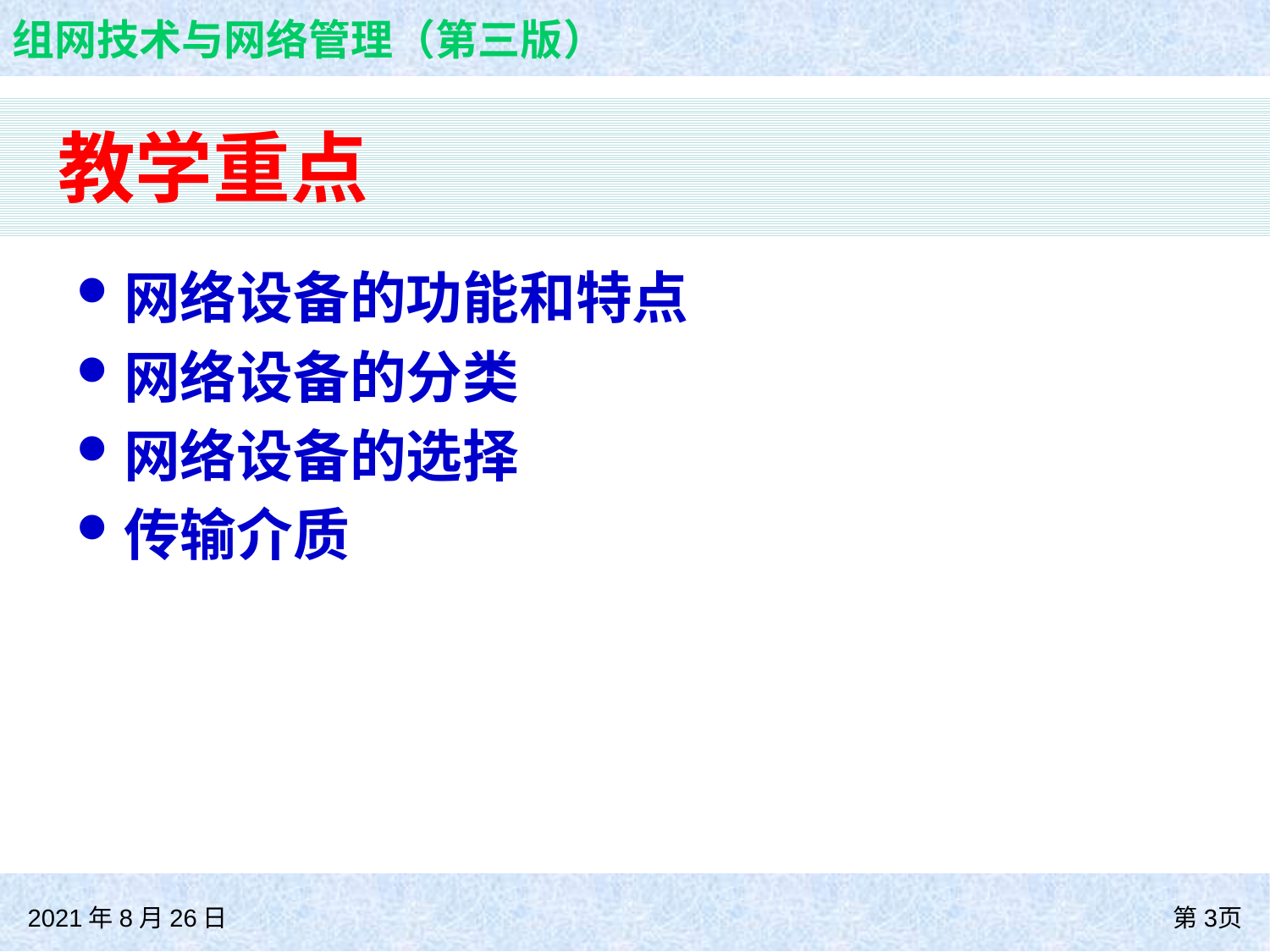

# 教学重点
网络设备的功能和特点
网络设备的分类
网络设备的选择
传输介质
2021年8月26日
第3页